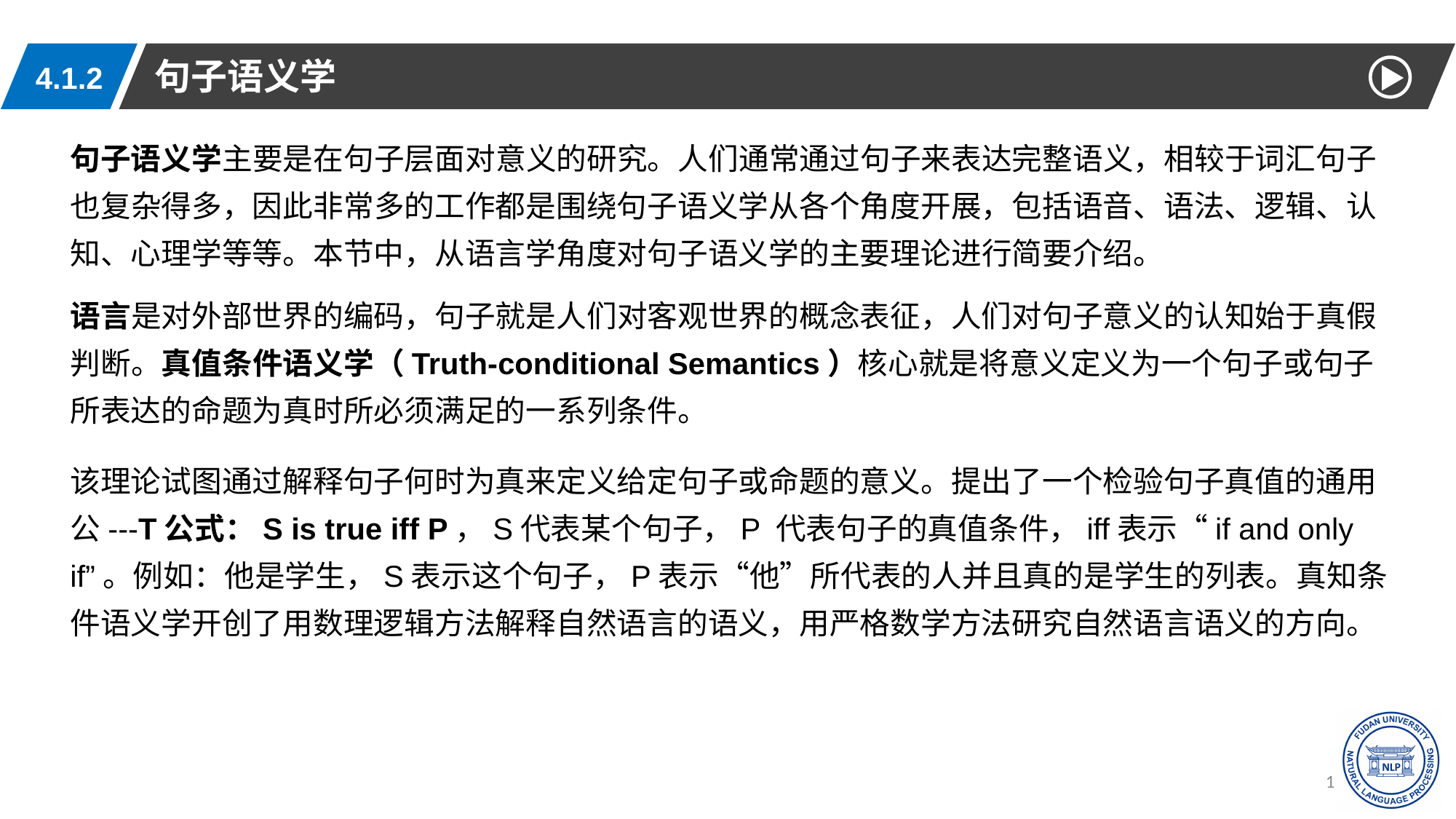

句子语义学
4.1.2

句子语义学主要是在句子层面对意义的研究。人们通常通过句子来表达完整语义，相较于词汇句子也复杂得多，因此非常多的工作都是围绕句子语义学从各个角度开展，包括语音、语法、逻辑、认知、心理学等等。本节中，从语言学角度对句子语义学的主要理论进行简要介绍。
语言是对外部世界的编码，句子就是人们对客观世界的概念表征，人们对句子意义的认知始于真假判断。真值条件语义学（Truth-conditional Semantics）核心就是将意义定义为一个句子或句子所表达的命题为真时所必须满足的一系列条件。
该理论试图通过解释句子何时为真来定义给定句子或命题的意义。提出了一个检验句子真值的通用公---T公式：S is true iff P，S代表某个句子，P 代表句子的真值条件，iff表示“if and only if”。例如：他是学生，S表示这个句子，P表示“他”所代表的人并且真的是学生的列表。真知条件语义学开创了用数理逻辑方法解释自然语言的语义，用严格数学方法研究自然语言语义的方向。
16